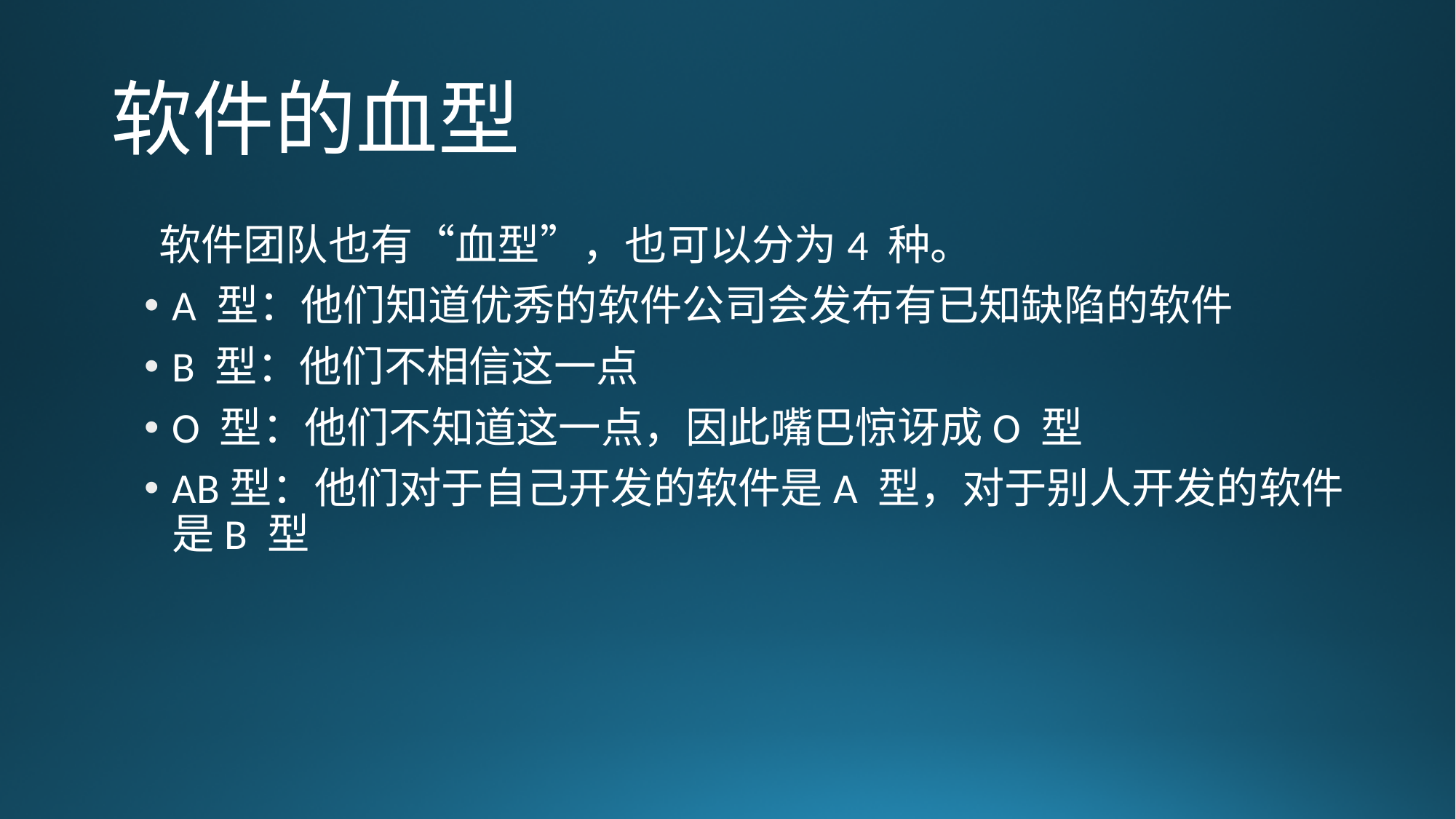

# 软件的血型
软件团队也有“血型”，也可以分为4 种。
A 型：他们知道优秀的软件公司会发布有已知缺陷的软件
B 型：他们不相信这一点
O 型：他们不知道这一点，因此嘴巴惊讶成O 型
AB型：他们对于自己开发的软件是A 型，对于别人开发的软件是B 型